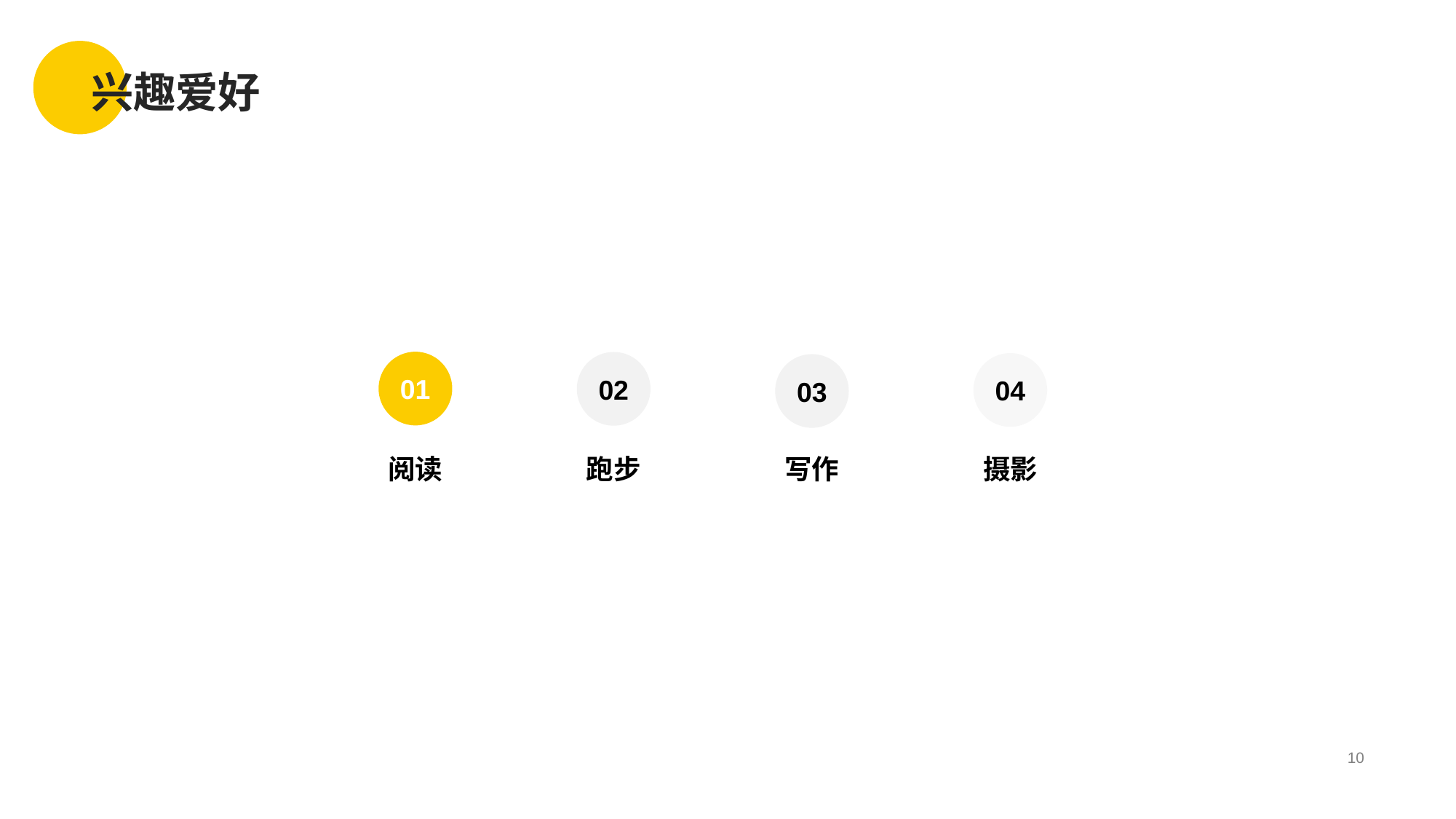

# 兴趣爱好
01
02
04
03
阅读
跑步
写作
摄影
10